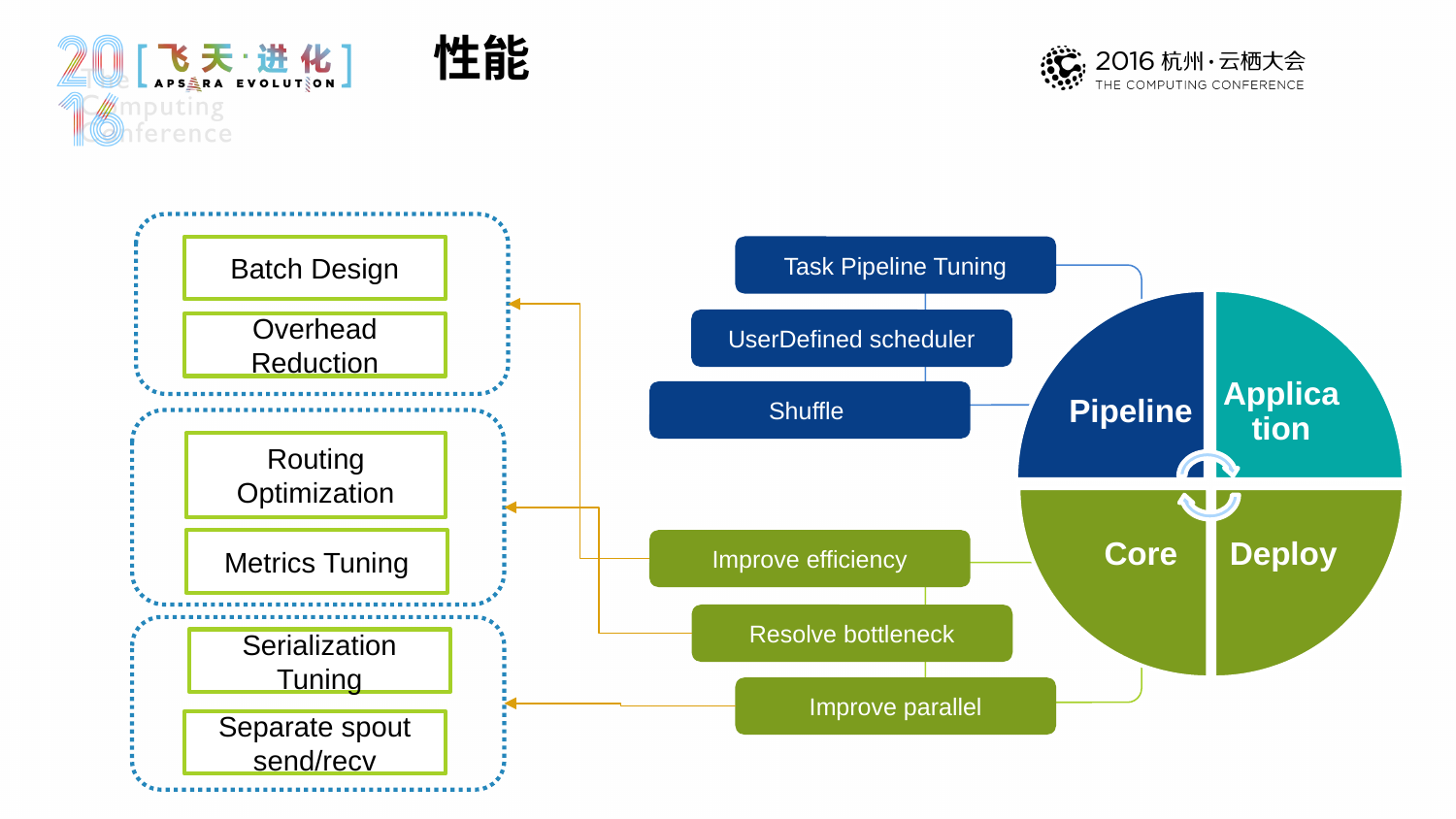

性能

Batch Design
Overhead Reduction

Routing Optimization
Metrics Tuning

Serialization Tuning
Separate spout send/recv
Task Pipeline Tuning

Pipeline

Application

Core

Deploy

UserDefined scheduler
Shuffle
Improve efficiency
Resolve bottleneck
Improve parallel